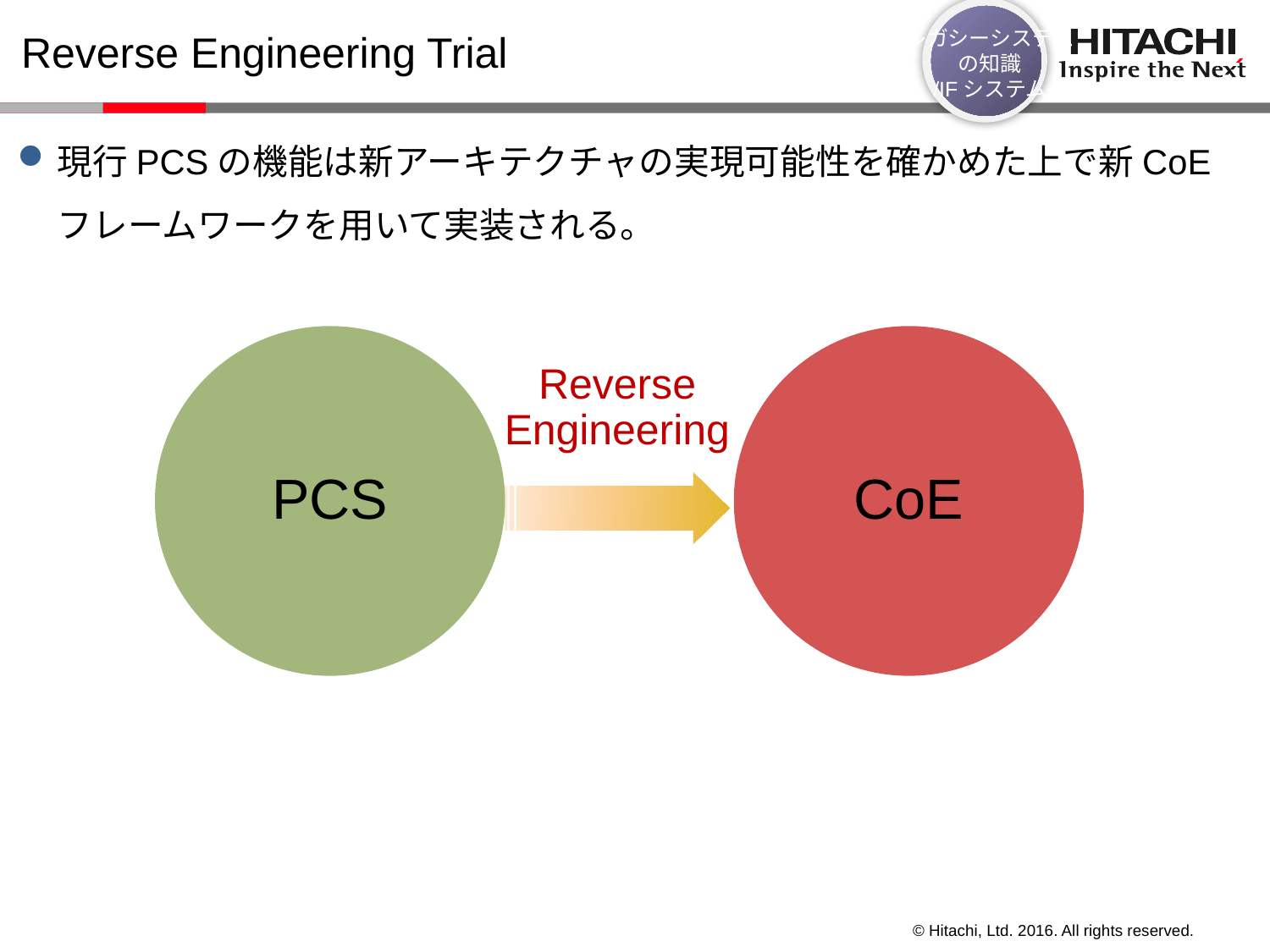

レガシーシステム
の知識
/IFシステム
Reverse Engineering Trial
現行PCSの機能は新アーキテクチャの実現可能性を確かめた上で新CoEフレームワークを用いて実装される。
PCS
CoE
Reverse
Engineering